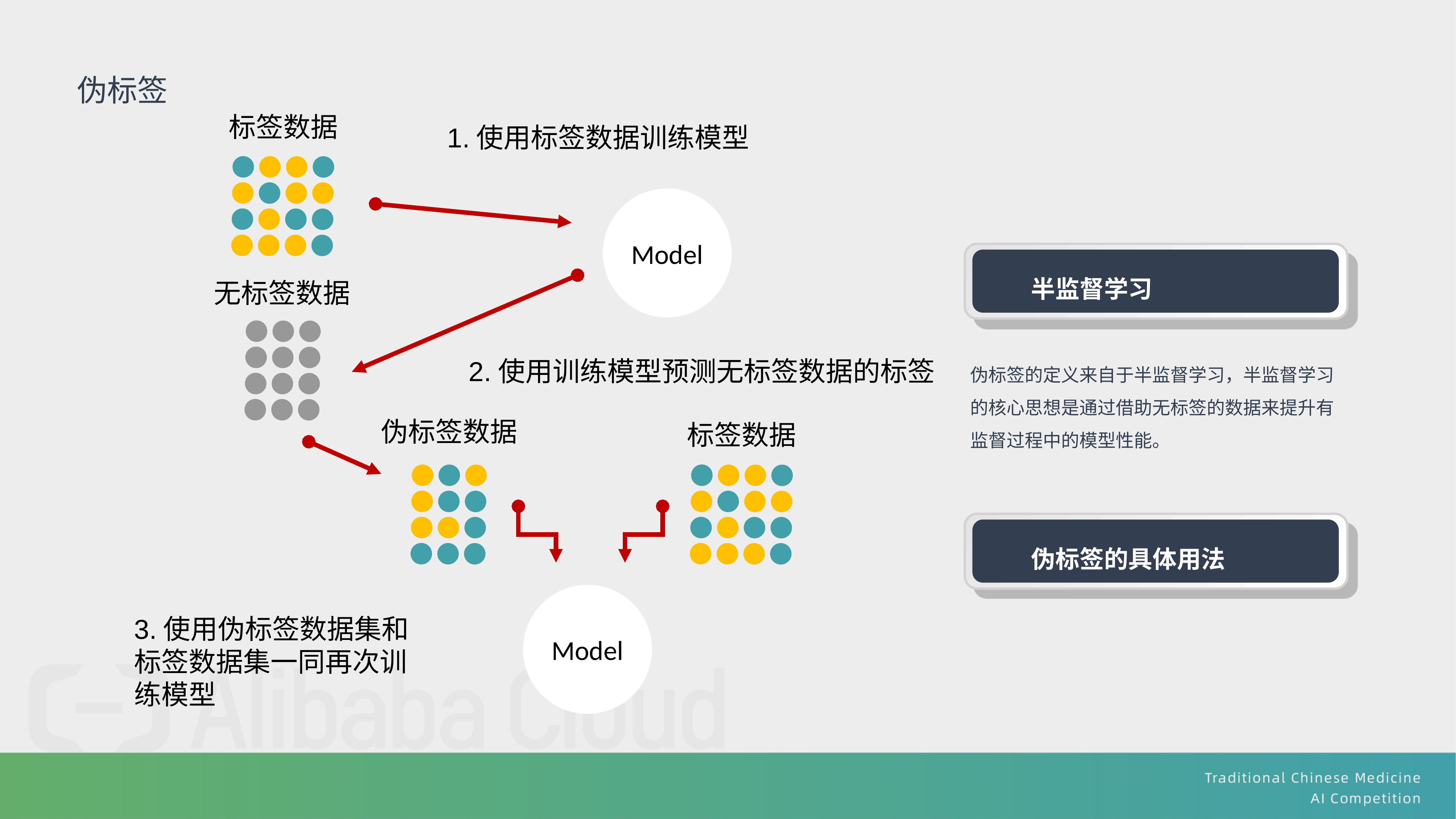

伪标签
标签数据
1.使用标签数据训练模型

Model

半监督学习
无标签数据

伪标签的定义来自于半监督学习，半监督学习的核心思想是通过借助无标签的数据来提升有监督过程中的模型性能。
2.使用训练模型预测无标签数据的标签
伪标签数据
标签数据

伪标签的具体用法
Model
3.使用伪标签数据集和标签数据集一同再次训练模型